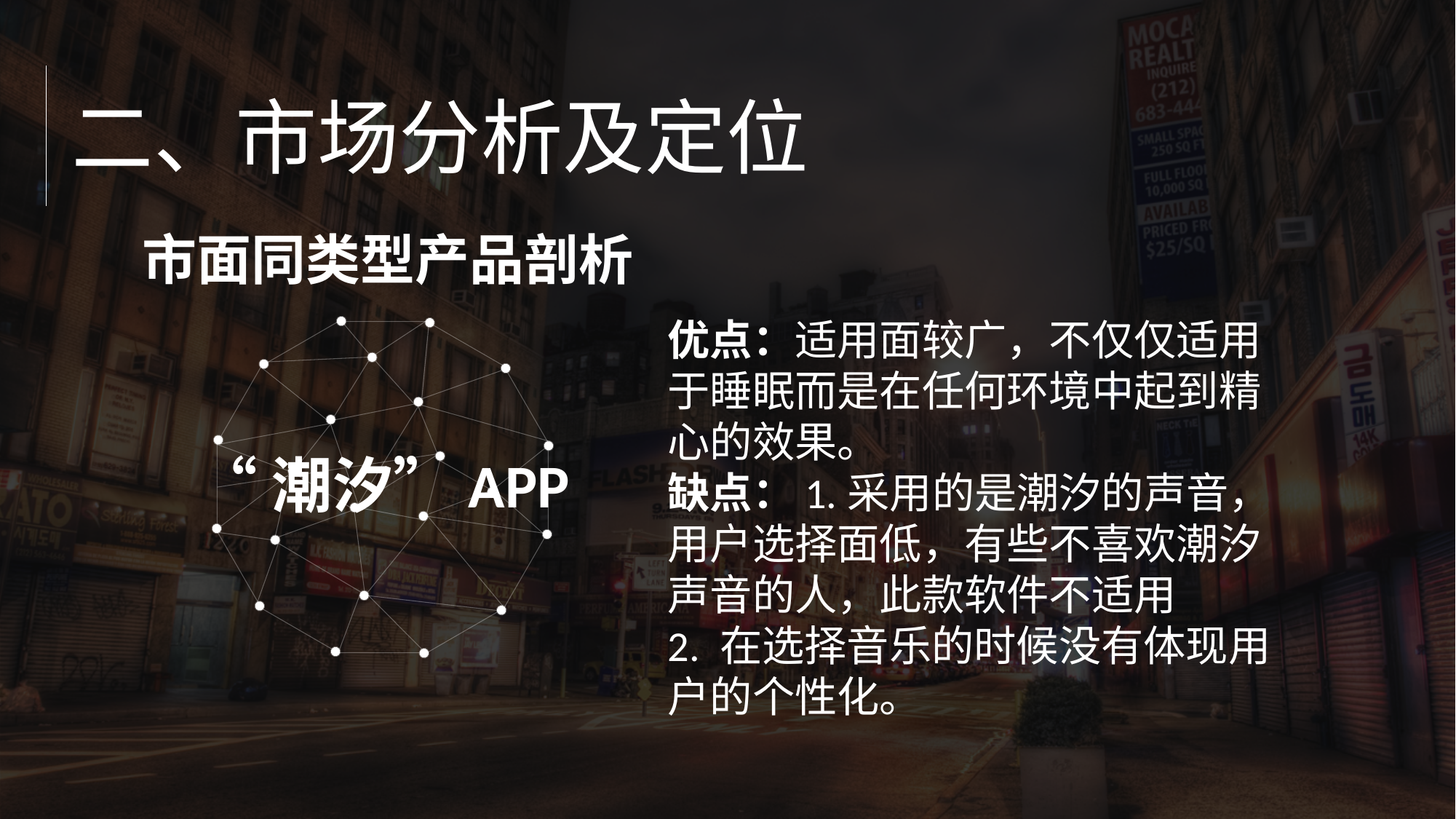

二、市场分析及定位
市面同类型产品剖析
优点：适用面较广，不仅仅适用于睡眠而是在任何环境中起到精心的效果。
缺点：1.采用的是潮汐的声音，用户选择面低，有些不喜欢潮汐声音的人，此款软件不适用
2. 在选择音乐的时候没有体现用户的个性化。

“潮汐”APP